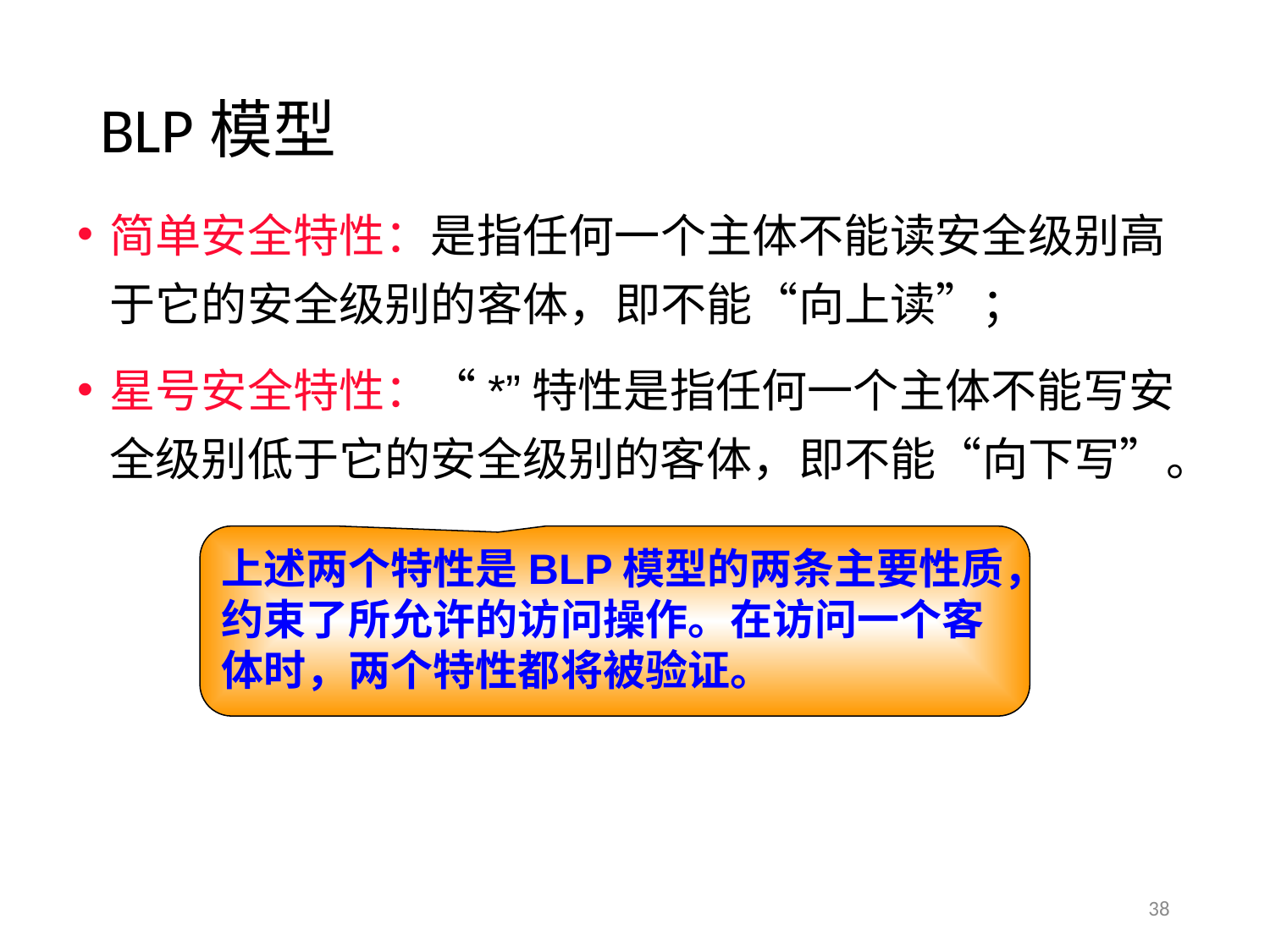

# BLP模型
简单安全特性：是指任何一个主体不能读安全级别高于它的安全级别的客体，即不能“向上读”；
星号安全特性：“*”特性是指任何一个主体不能写安全级别低于它的安全级别的客体，即不能“向下写”。
上述两个特性是BLP模型的两条主要性质，约束了所允许的访问操作。在访问一个客体时，两个特性都将被验证。
38